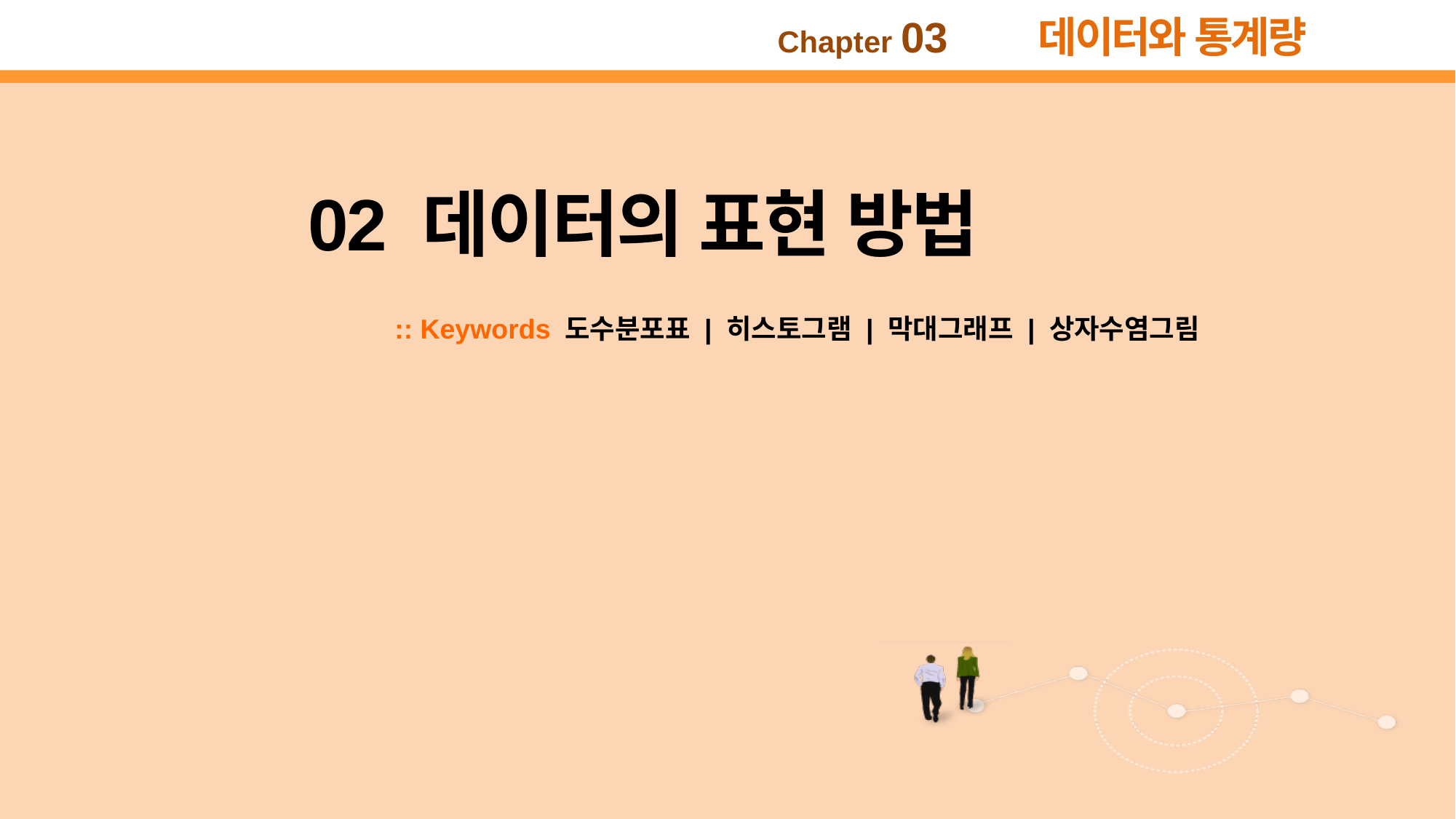

02 데이터의 표현 방법
:: Keywords 도수분포표 | 히스토그램 | 막대그래프 | 상자수염그림